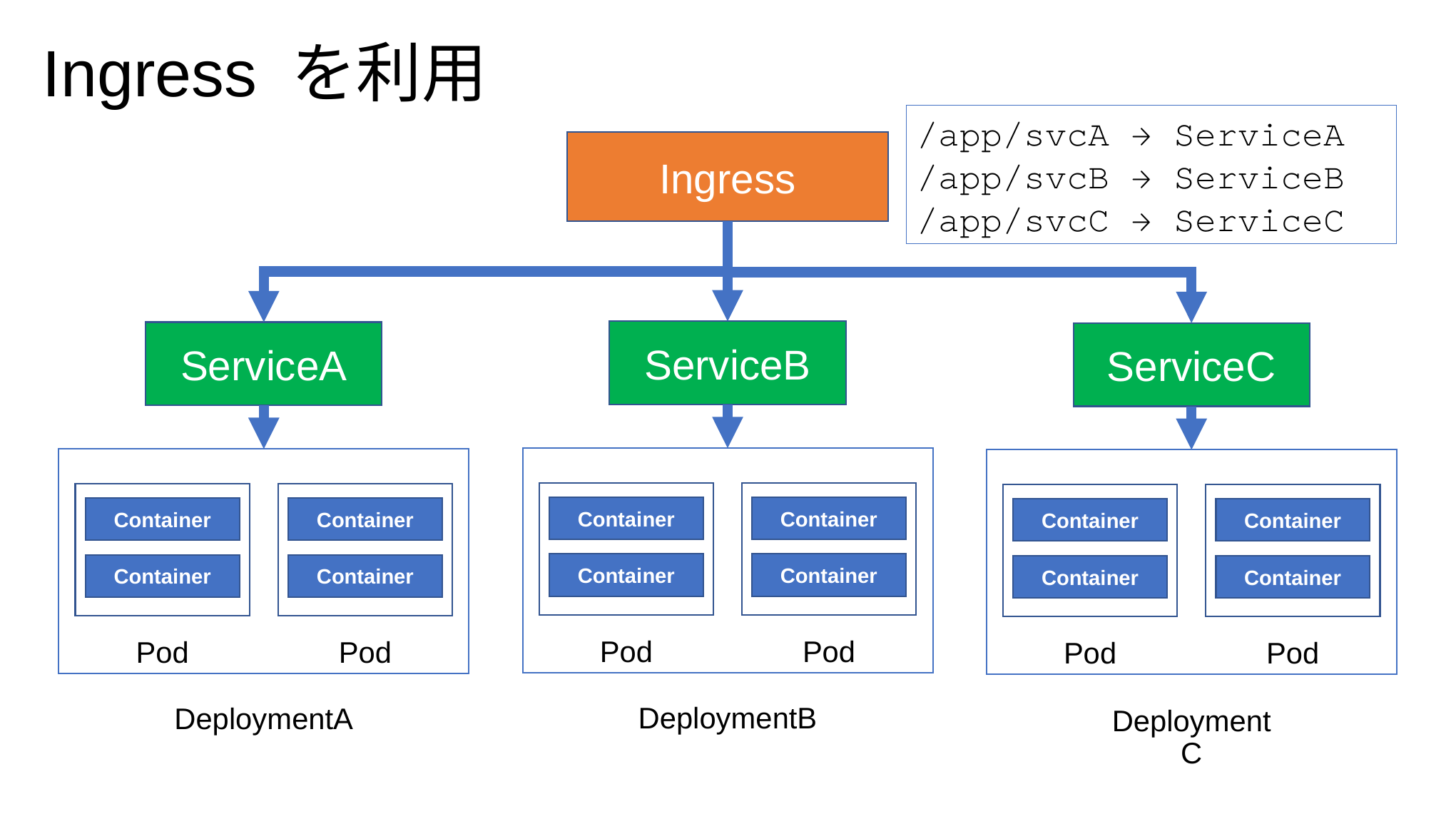

Ingress を利用
/app/svcA → ServiceA
/app/svcB → ServiceB
/app/svcC → ServiceC
Ingress
ServiceB

Container
Container
Pod

Container
Container
Pod
DeploymentB
ServiceA

Container
Container
Pod

Container
Container
Pod
DeploymentA
ServiceC

Container
Container
Pod

Container
Container
Pod
DeploymentC